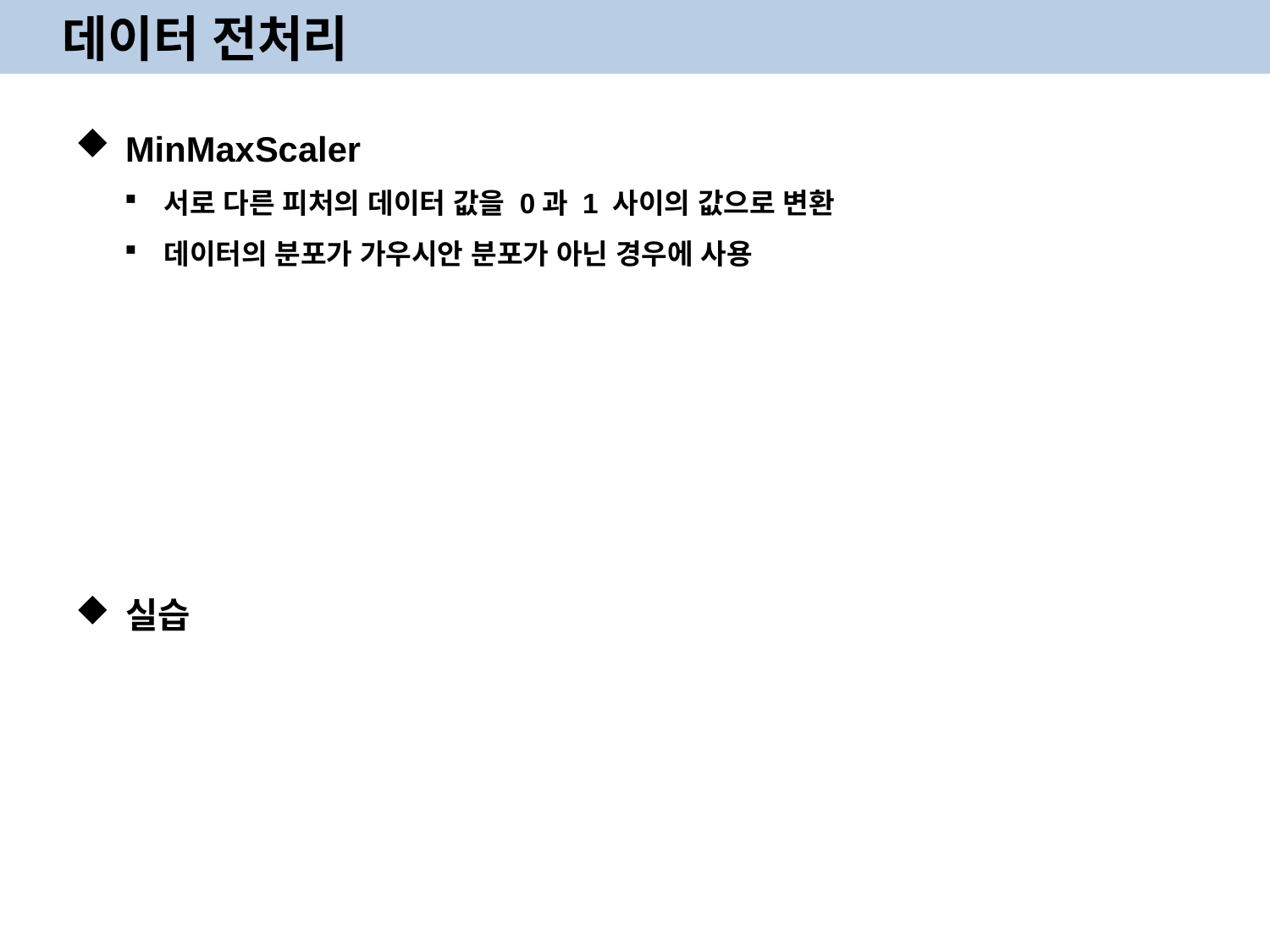

데이터 전처리
MinMaxScaler
서로 다른 피처의 데이터 값을 0과 1 사이의 값으로 변환
데이터의 분포가 가우시안 분포가 아닌 경우에 사용
실습